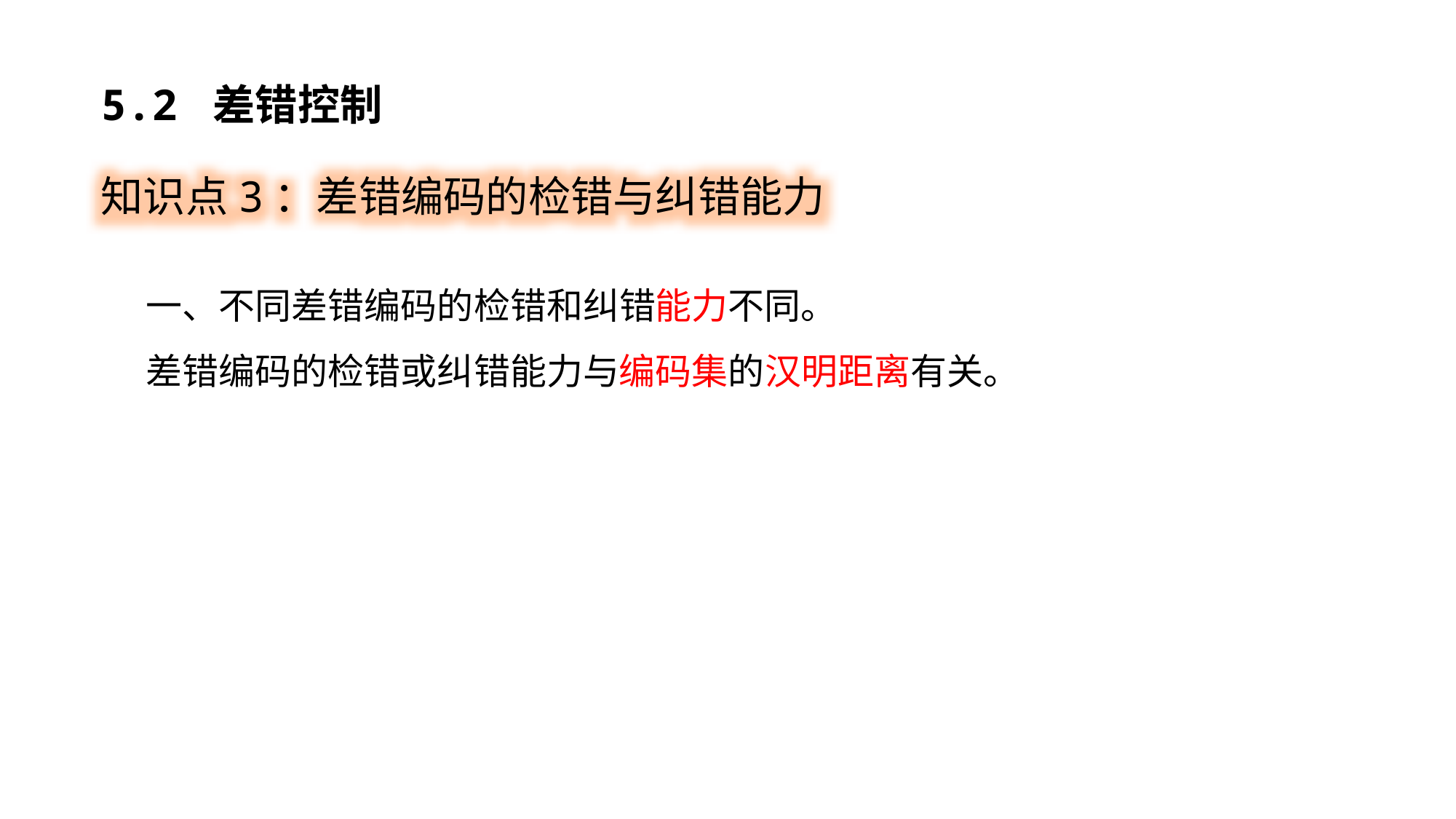

5.2 差错控制
知识点3：差错编码的检错与纠错能力
一、不同差错编码的检错和纠错能力不同。
差错编码的检错或纠错能力与编码集的汉明距离有关。